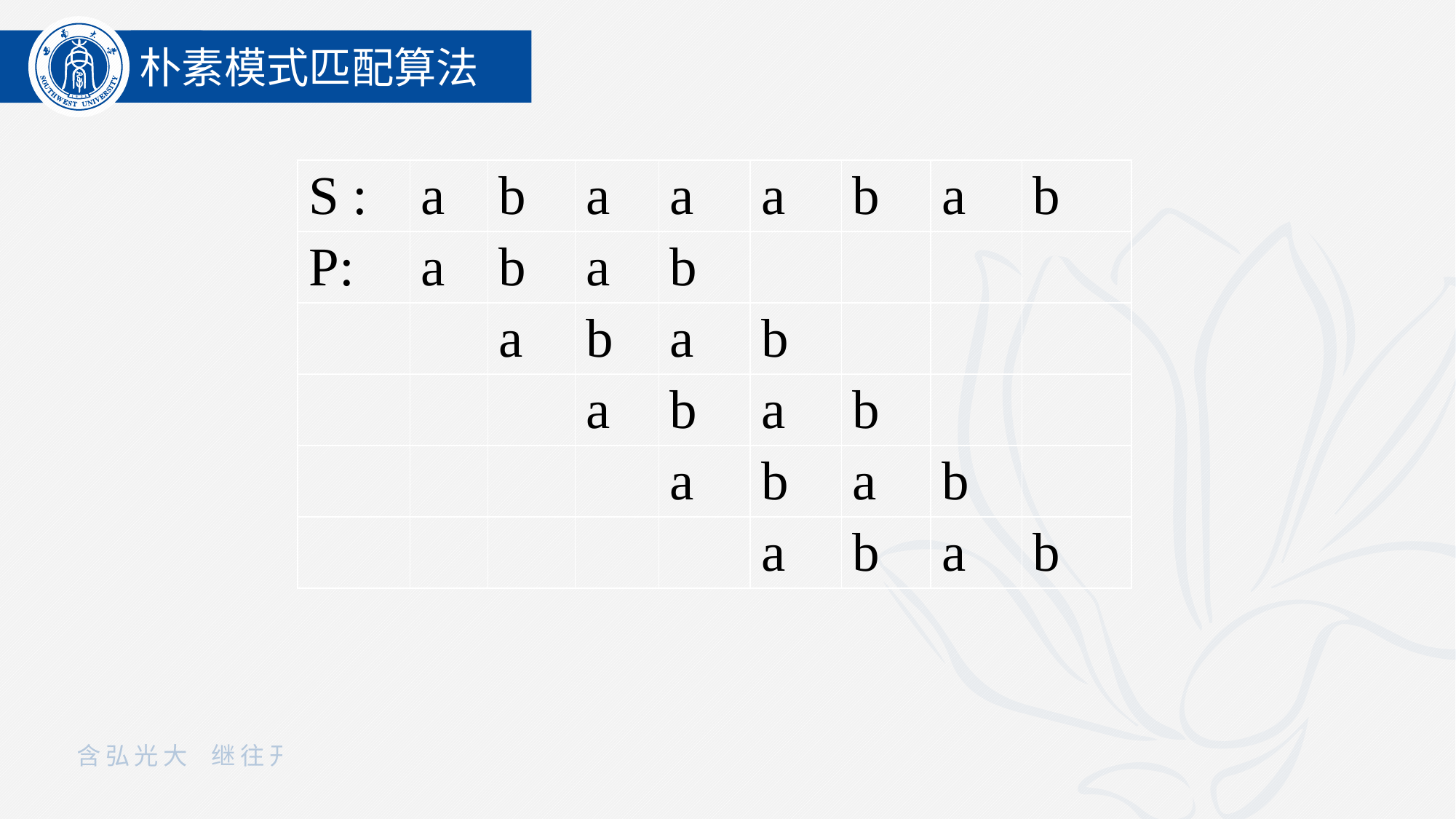

朴素模式匹配算法
| S : | a | b | a | a | a | b | a | b |
| --- | --- | --- | --- | --- | --- | --- | --- | --- |
| P: | a | b | a | b |  |  |  |  |
|  |  | a | b | a | b |  |  |  |
|  |  |  | a | b | a | b |  |  |
|  |  |  |  | a | b | a | b |  |
|  |  |  |  |  | a | b | a | b |